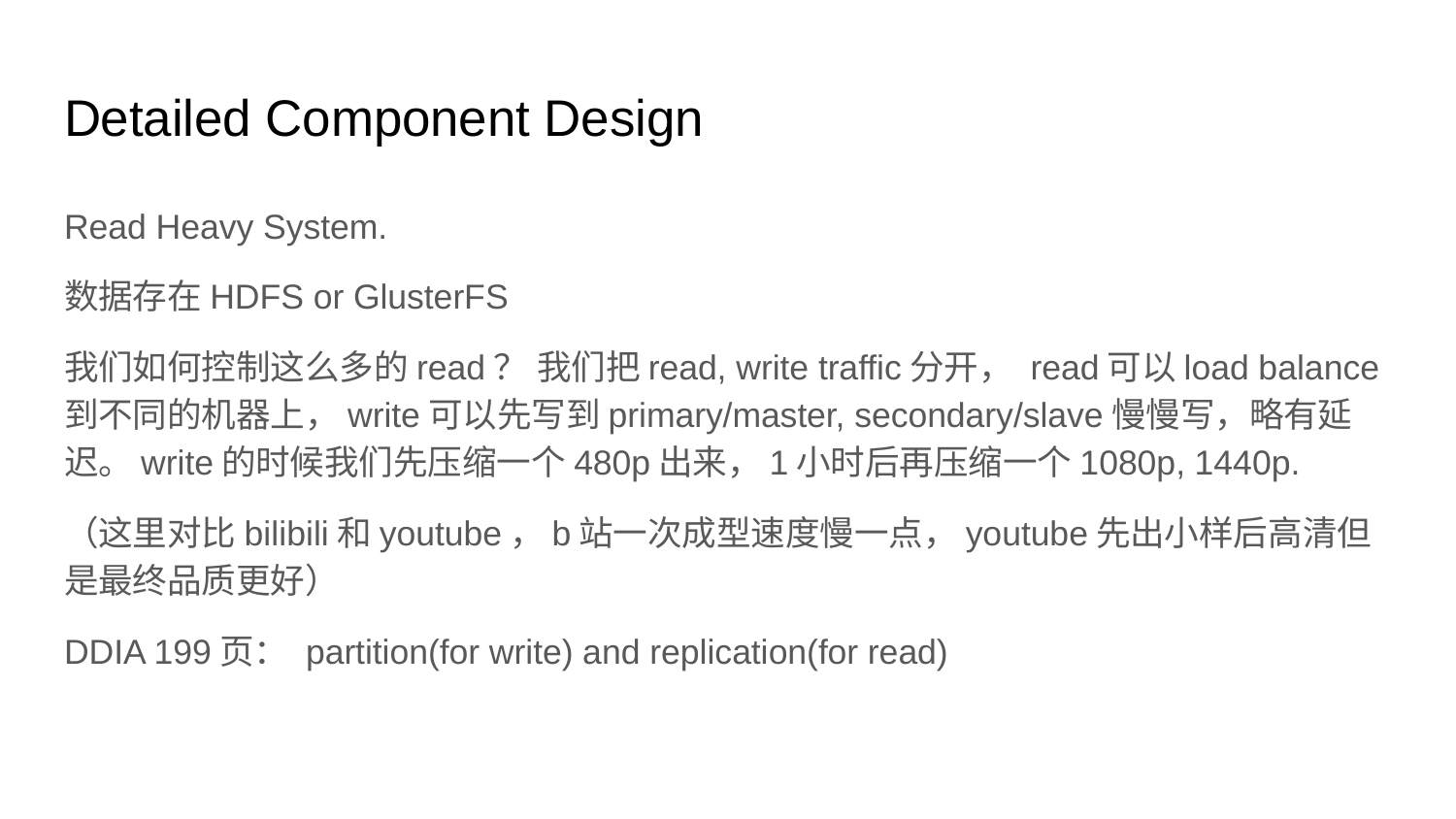

# Detailed Component Design
Read Heavy System.
数据存在HDFS or GlusterFS
我们如何控制这么多的read？ 我们把read, write traffic分开， read可以load balance到不同的机器上，write可以先写到primary/master, secondary/slave慢慢写，略有延迟。write的时候我们先压缩一个480p出来，1小时后再压缩一个1080p, 1440p.
（这里对比bilibili和youtube，b站一次成型速度慢一点，youtube先出小样后高清但是最终品质更好）
DDIA 199页： partition(for write) and replication(for read)